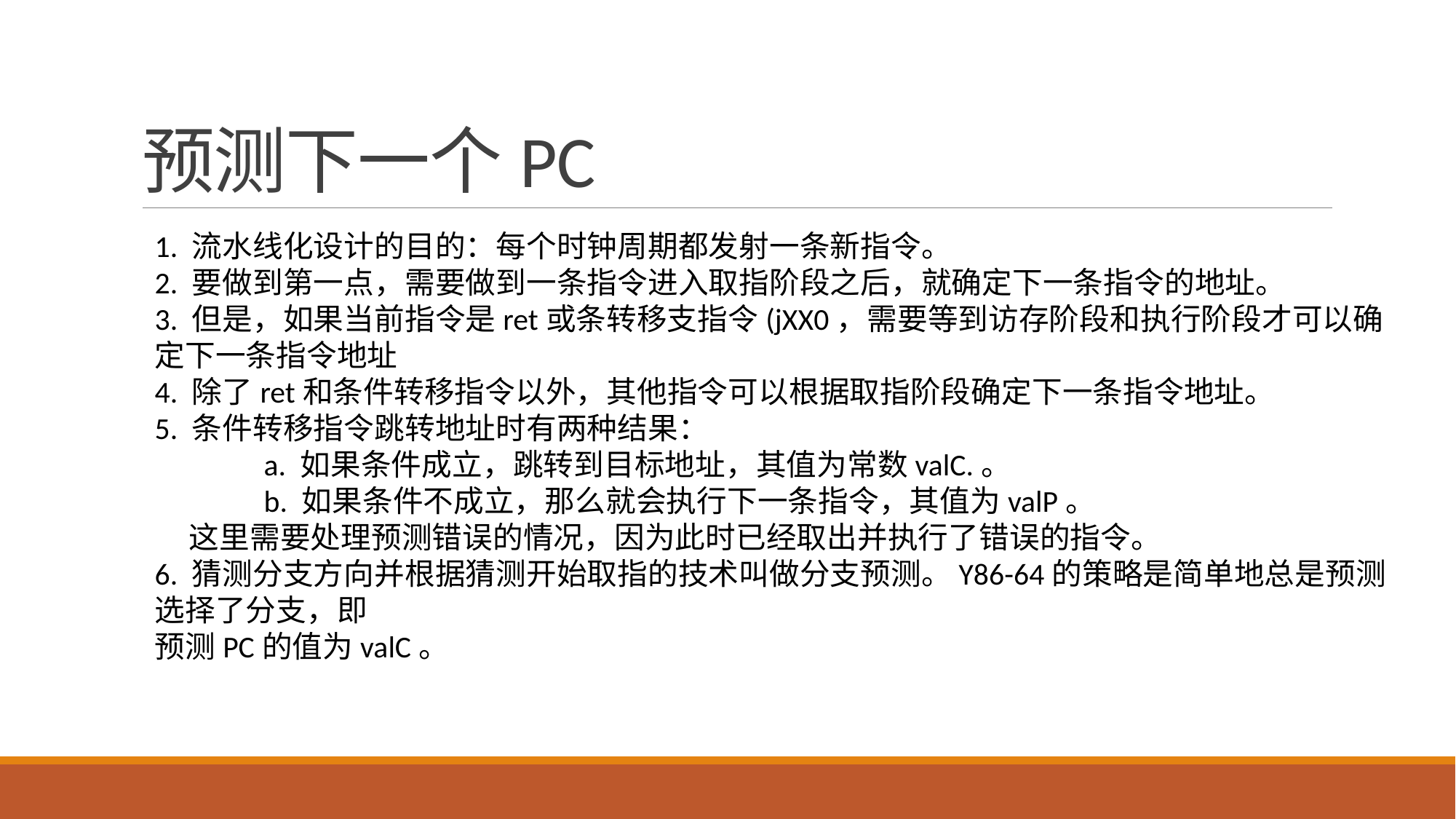

# 预测下一个PC
1. 流水线化设计的目的：每个时钟周期都发射一条新指令。
2. 要做到第一点，需要做到一条指令进入取指阶段之后，就确定下一条指令的地址。
3. 但是，如果当前指令是ret或条转移支指令(jXX0，需要等到访存阶段和执行阶段才可以确定下一条指令地址
4. 除了ret和条件转移指令以外，其他指令可以根据取指阶段确定下一条指令地址。
5. 条件转移指令跳转地址时有两种结果：
	a. 如果条件成立，跳转到目标地址，其值为常数valC.。
	b. 如果条件不成立，那么就会执行下一条指令，其值为valP。
    这里需要处理预测错误的情况，因为此时已经取出并执行了错误的指令。
6. 猜测分支方向并根据猜测开始取指的技术叫做分支预测。Y86-64的策略是简单地总是预测选择了分支，即
预测PC的值为valC。